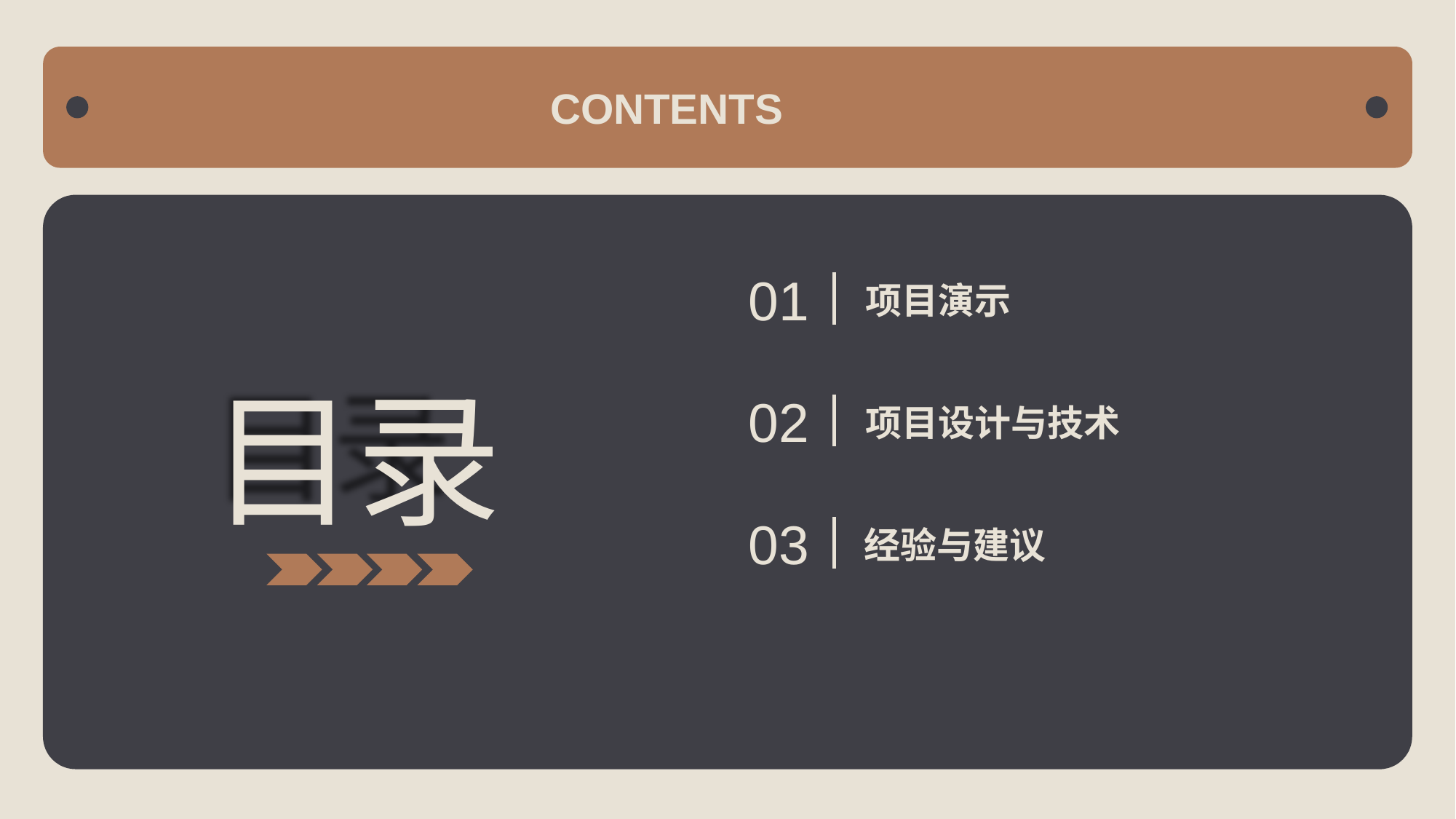

CONTENTS

01
项目演示
02
项目设计与技术
03
经验与建议
目录